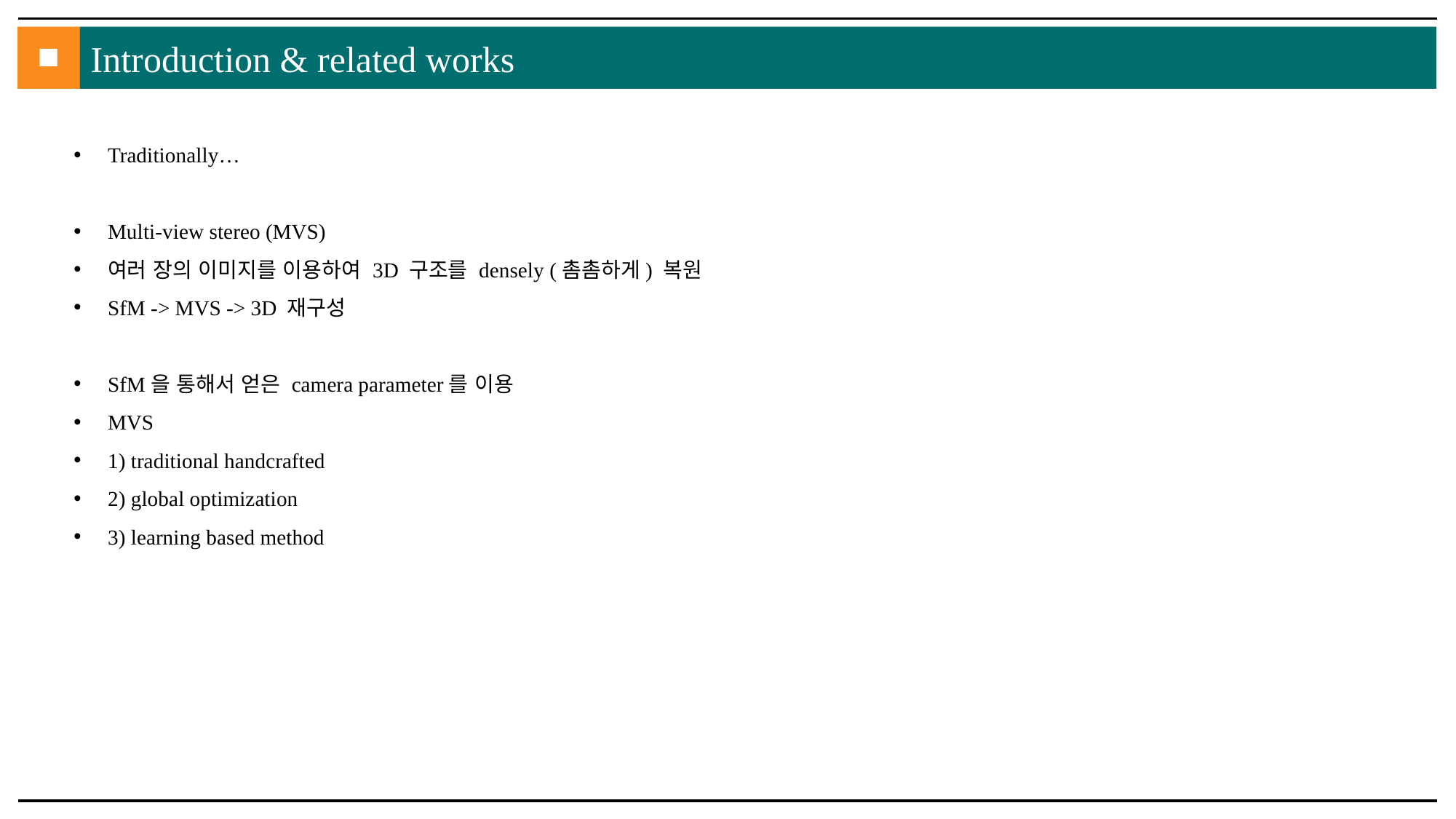

■
Introduction & related works
Traditionally…

Multi-view stereo (MVS)
여러 장의 이미지를 이용하여 3D 구조를 densely (촘촘하게) 복원
SfM -> MVS -> 3D 재구성

SfM을 통해서 얻은 camera parameter를 이용
MVS
1) traditional handcrafted
2) global optimization
3) learning based method